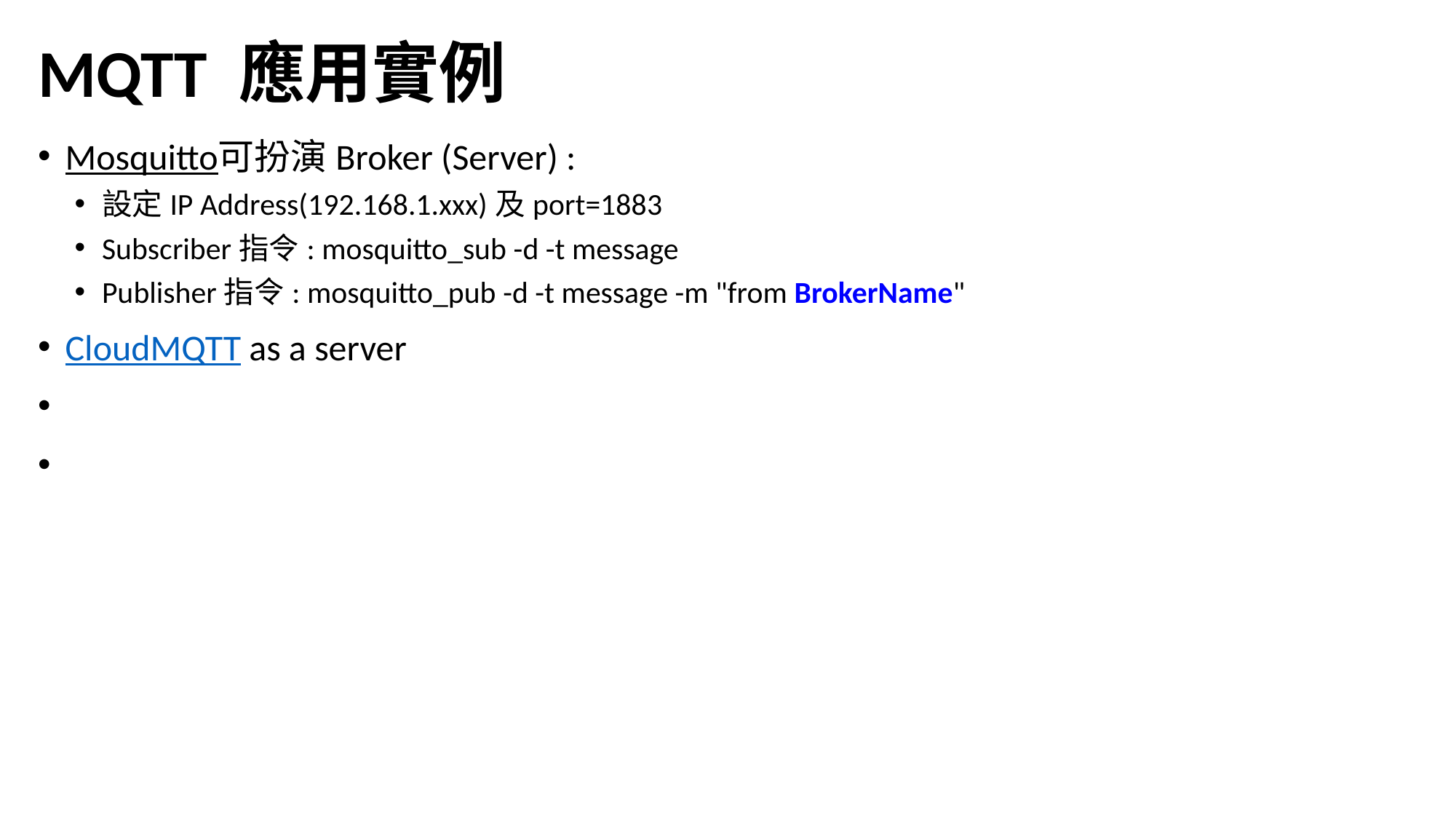

# MQTT 應用實例
Mosquitto可扮演Broker (Server) :
設定IP Address(192.168.1.xxx)及port=1883
Subscriber指令: mosquitto_sub -d -t message
Publisher指令: mosquitto_pub -d -t message -m "from BrokerName"
CloudMQTT as a server